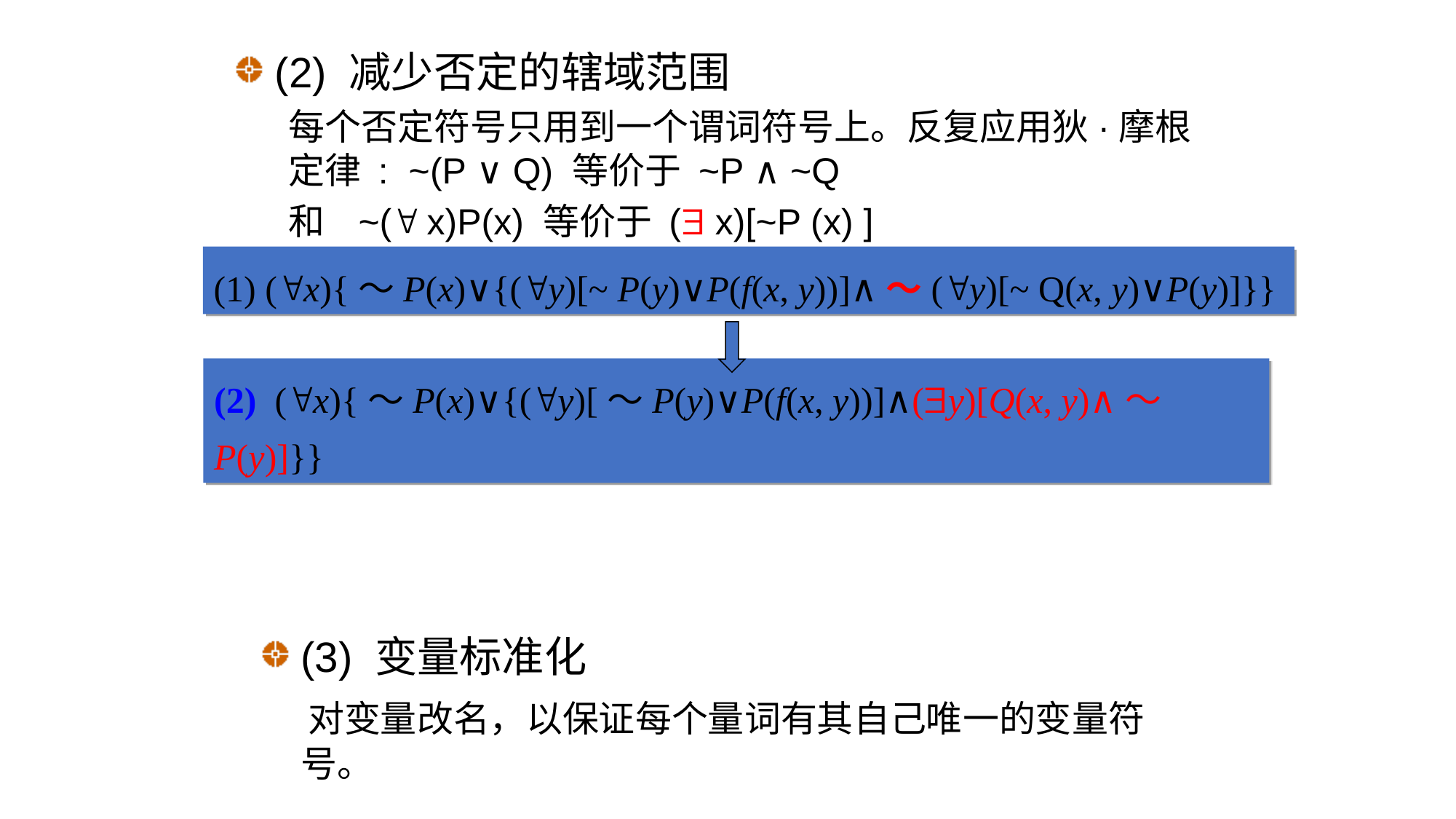

(2) 减少否定的辖域范围
每个否定符号只用到一个谓词符号上。反复应用狄·摩根定律 :  ~(P ∨ Q) 等价于 ~P ∧ ~Q
和   ~(∀ x)P(x) 等价于 (∃ x)[~P (x) ]

(1) (∀x){～P(x)∨{(∀y)[~ P(y)∨P(f(x, y))]∧～(∀y)[~ Q(x, y)∨P(y)]}}

(2)  (∀x){～P(x)∨{(∀y)[～P(y)∨P(f(x, y))]∧(∃y)[Q(x, y)∧～P(y)]}}
(3) 变量标准化
    对变量改名，以保证每个量词有其自己唯一的变量符号。